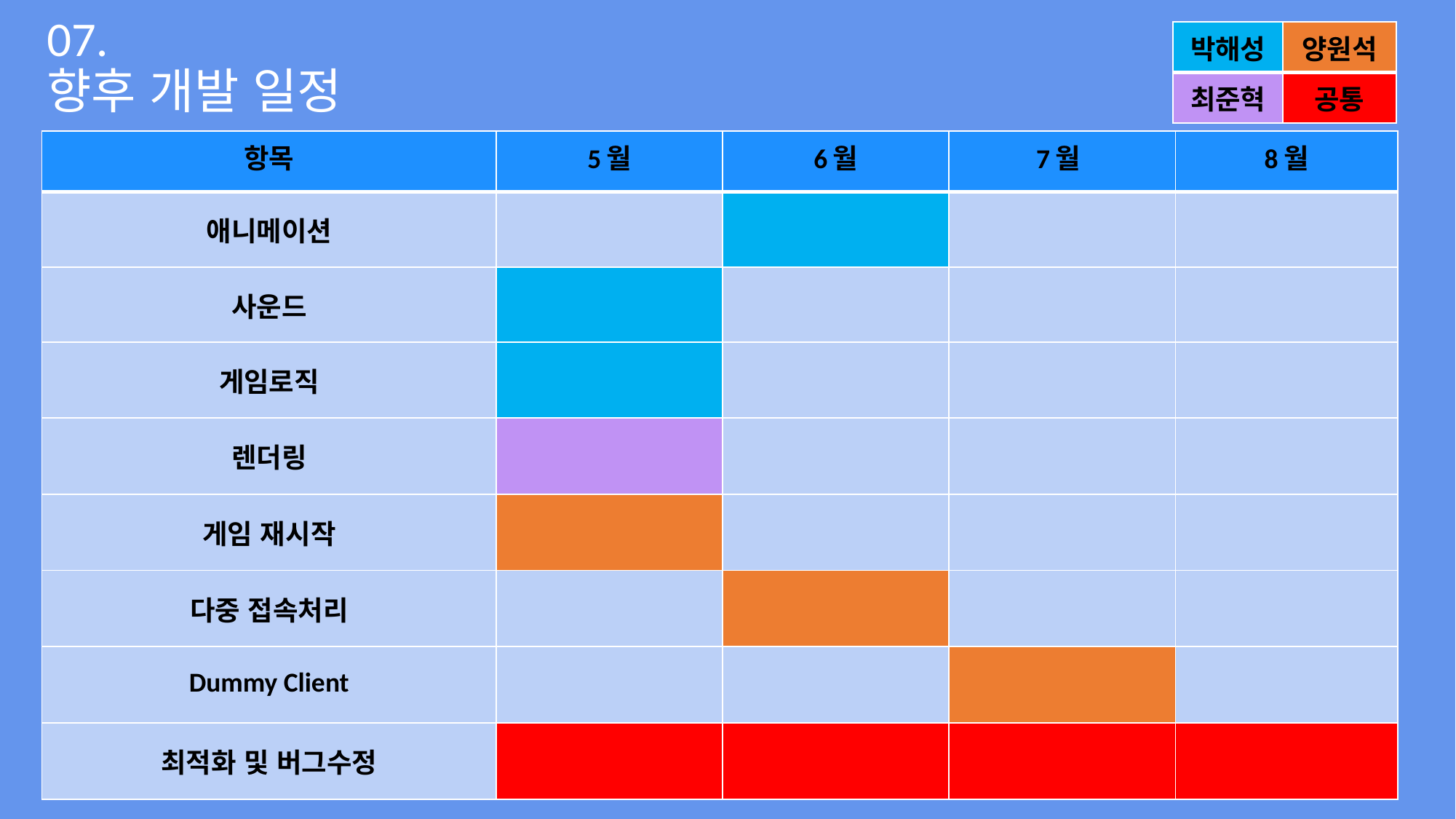

| 박해성 | 양원석 |
| --- | --- |
| 최준혁 | 공통 |
# 07. 향후 개발 일정
| 항목 | 5월 | 6월 | 7월 | 8월 |
| --- | --- | --- | --- | --- |
| 애니메이션 |  |  |  |  |
| 사운드 |  |  |  |  |
| 게임로직 |  |  |  |  |
| 렌더링 |  |  |  |  |
| 게임 재시작 |  |  |  |  |
| 다중 접속처리 |  |  |  |  |
| Dummy Client |  |  |  |  |
| 최적화 및 버그수정 |  |  |  |  |